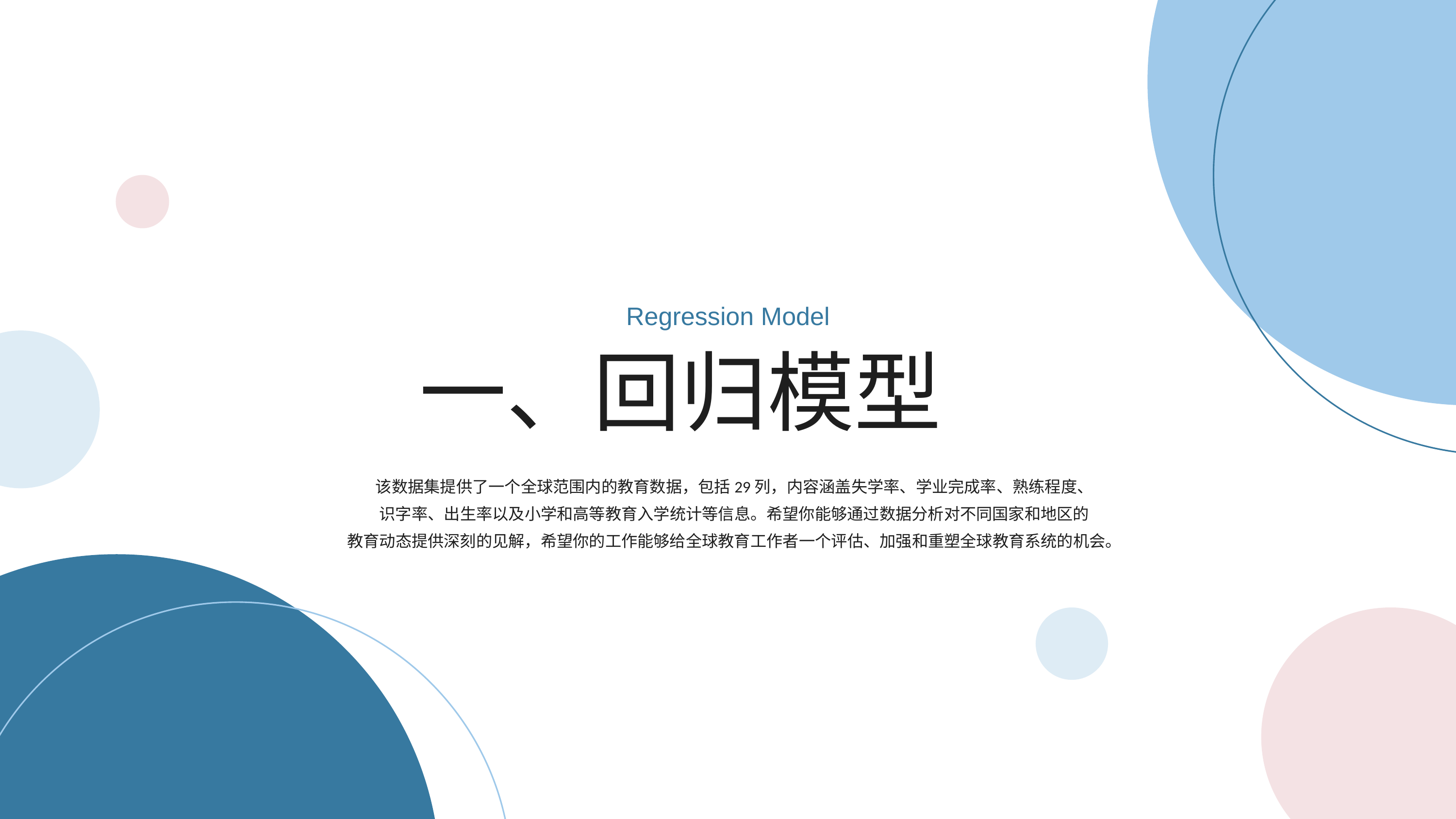

Regression Model
一、回归模型

该数据集提供了⼀个全球范围内的教育数据，包括29列，内容涵盖失学率、学业完成率、熟练程度、
识字率、出⽣率以及⼩学和⾼等教育⼊学统计等信息。希望你能够通过数据分析对不同国家和地区的
教育动态提供深刻的⻅解，希望你的⼯作能够给全球教育⼯作者⼀个评估、加强和重塑全球教育系统的机会。